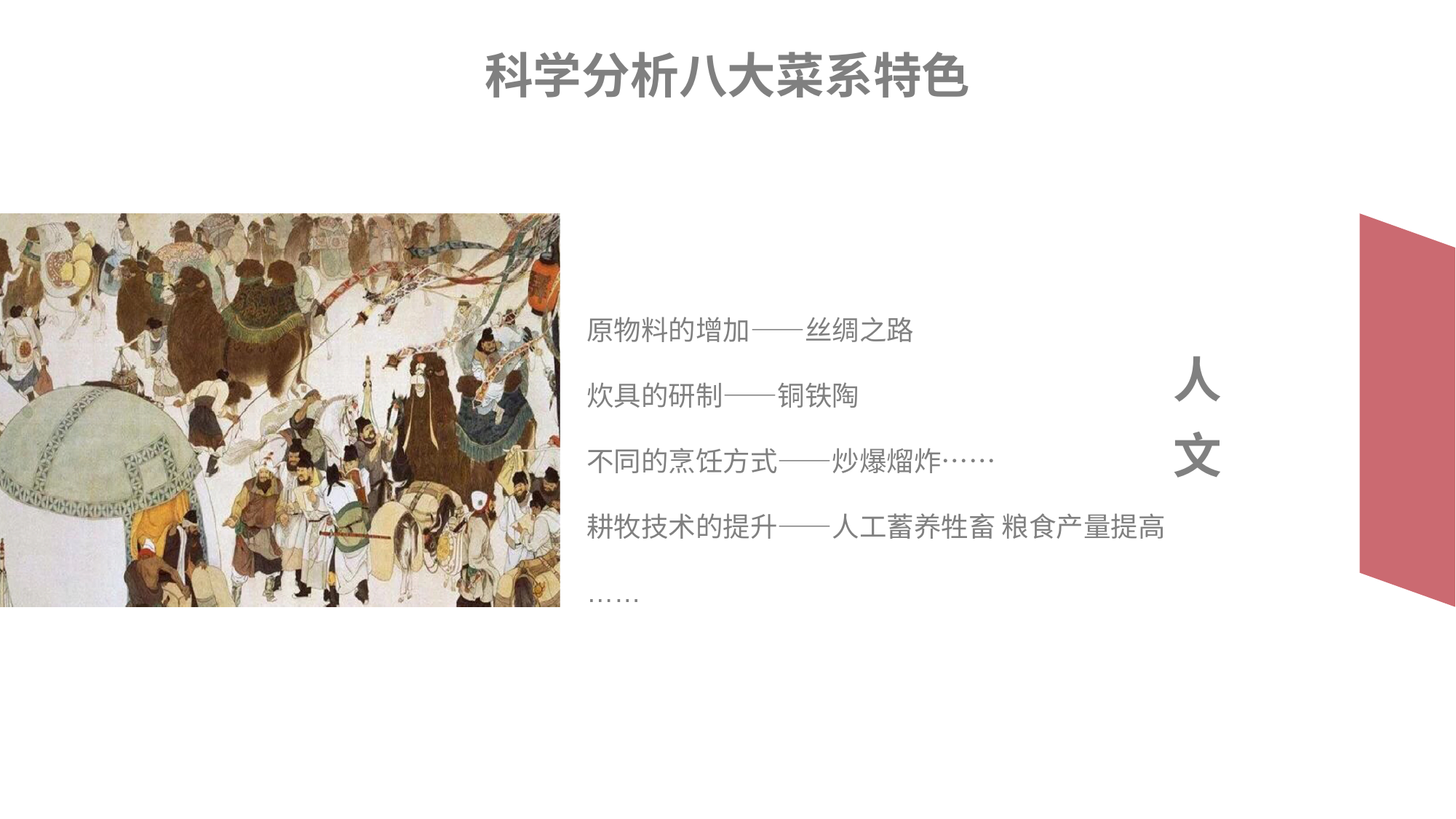

科学分析八大菜系特色

原物料的增加——丝绸之路
炊具的研制——铜铁陶
不同的烹饪方式——炒爆熘炸……
耕牧技术的提升——人工蓄养牲畜 粮食产量提高
……
人文